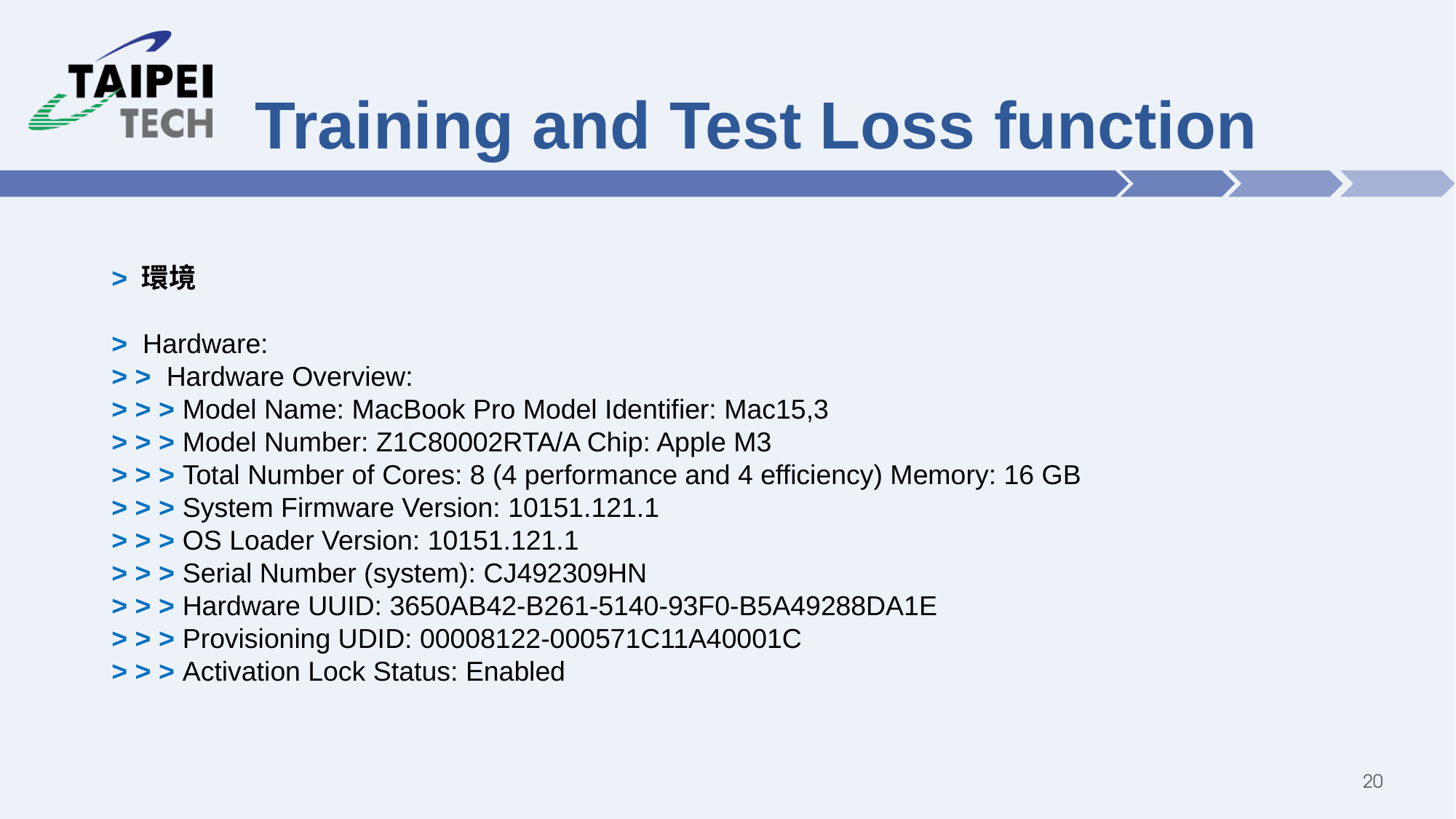

# Training and Test Loss function
> 環境

>  Hardware:
> >  Hardware Overview:
> > > Model Name: MacBook Pro Model Identifier: Mac15,3
> > > Model Number: Z1C80002RTA/A Chip: Apple M3
> > > Total Number of Cores: 8 (4 performance and 4 efficiency) Memory: 16 GB
> > > System Firmware Version: 10151.121.1
> > > OS Loader Version: 10151.121.1
> > > Serial Number (system): CJ492309HN
> > > Hardware UUID: 3650AB42-B261-5140-93F0-B5A49288DA1E
> > > Provisioning UDID: 00008122-000571C11A40001C
> > > Activation Lock Status: Enabled
20